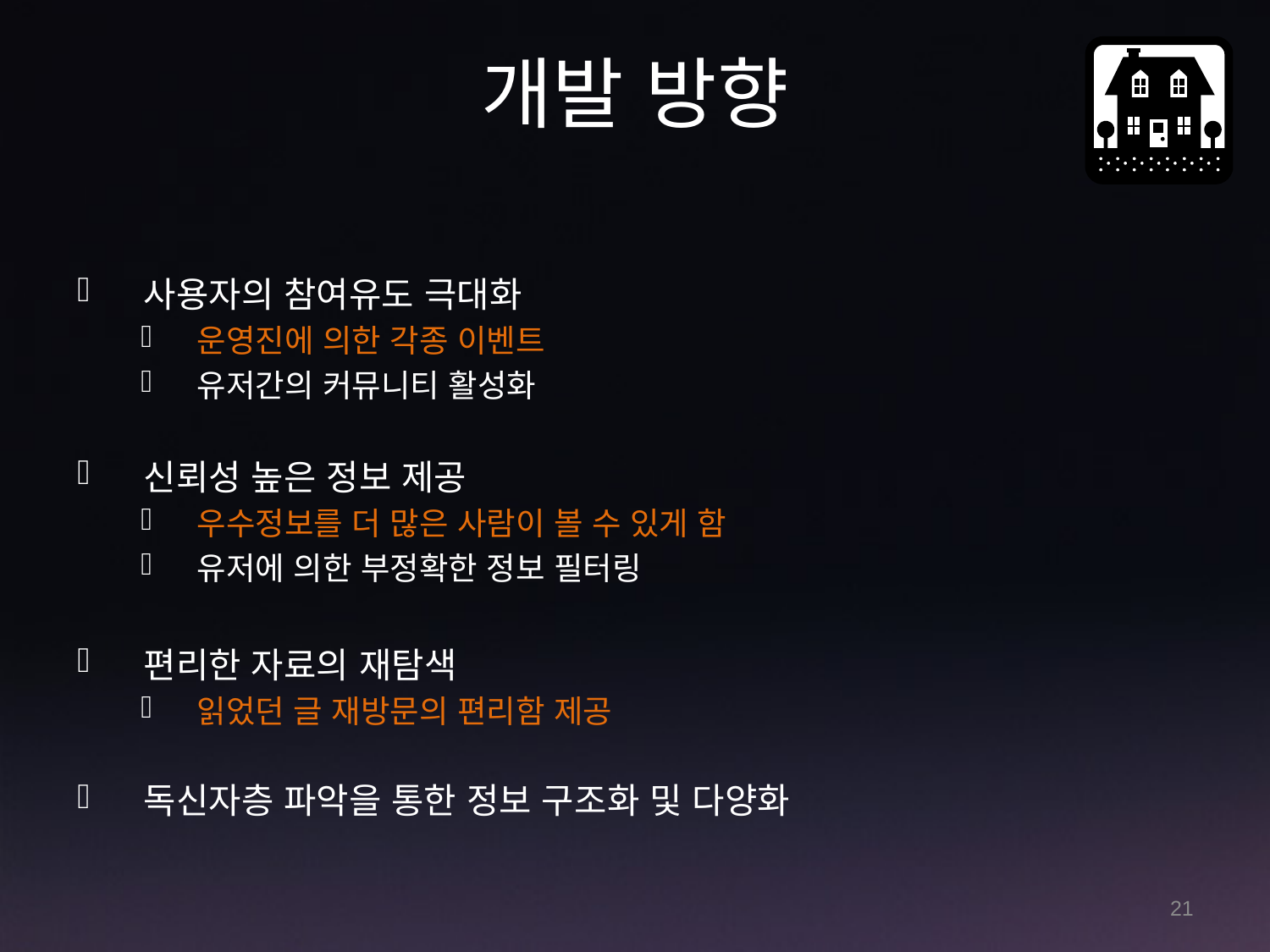

# 개발 방향
 사용자의 참여유도 극대화
 운영진에 의한 각종 이벤트
 유저간의 커뮤니티 활성화

 신뢰성 높은 정보 제공
 우수정보를 더 많은 사람이 볼 수 있게 함
 유저에 의한 부정확한 정보 필터링

 편리한 자료의 재탐색
 읽었던 글 재방문의 편리함 제공
 독신자층 파악을 통한 정보 구조화 및 다양화

21